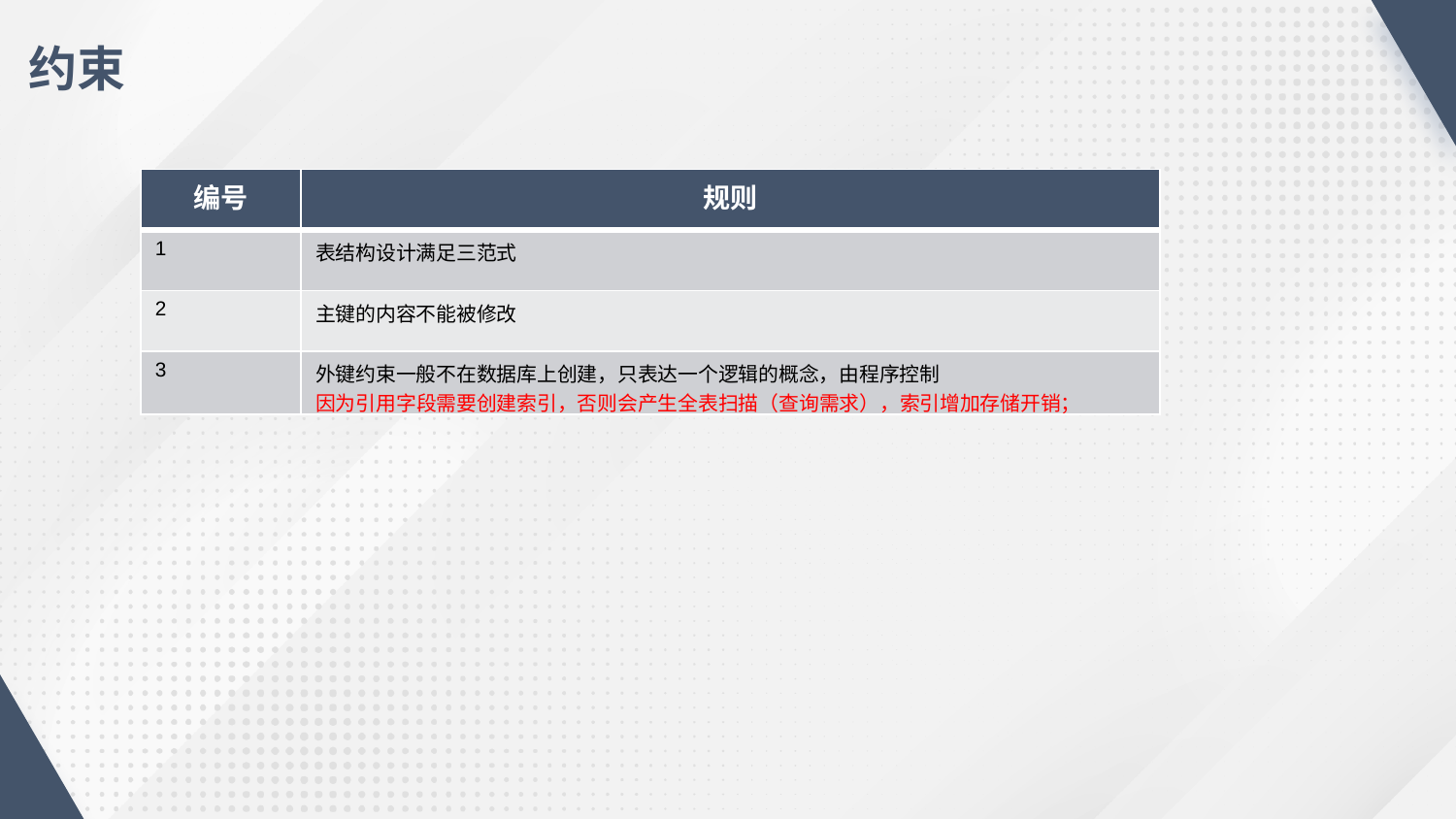

约束
| 编号 | 规则 |
| --- | --- |
| 1 | 表结构设计满足三范式 |
| 2 | 主键的内容不能被修改 |
| 3 | 外键约束一般不在数据库上创建，只表达一个逻辑的概念，由程序控制 因为引用字段需要创建索引，否则会产生全表扫描（查询需求），索引增加存储开销； |